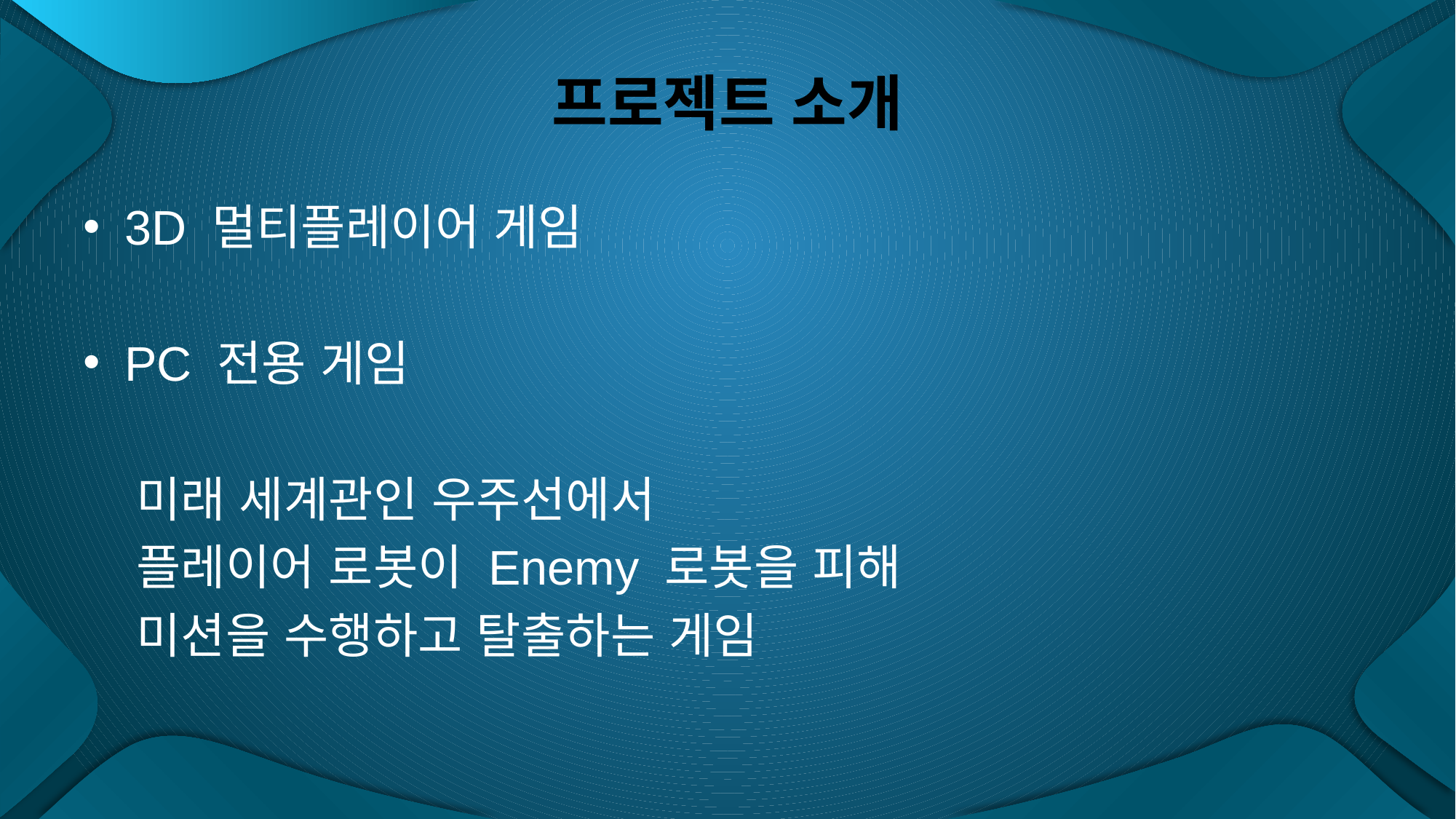

# 프로젝트 소개
3D 멀티플레이어 게임

PC 전용 게임

   미래 세계관인 우주선에서
   플레이어 로봇이 Enemy 로봇을 피해
   미션을 수행하고 탈출하는 게임